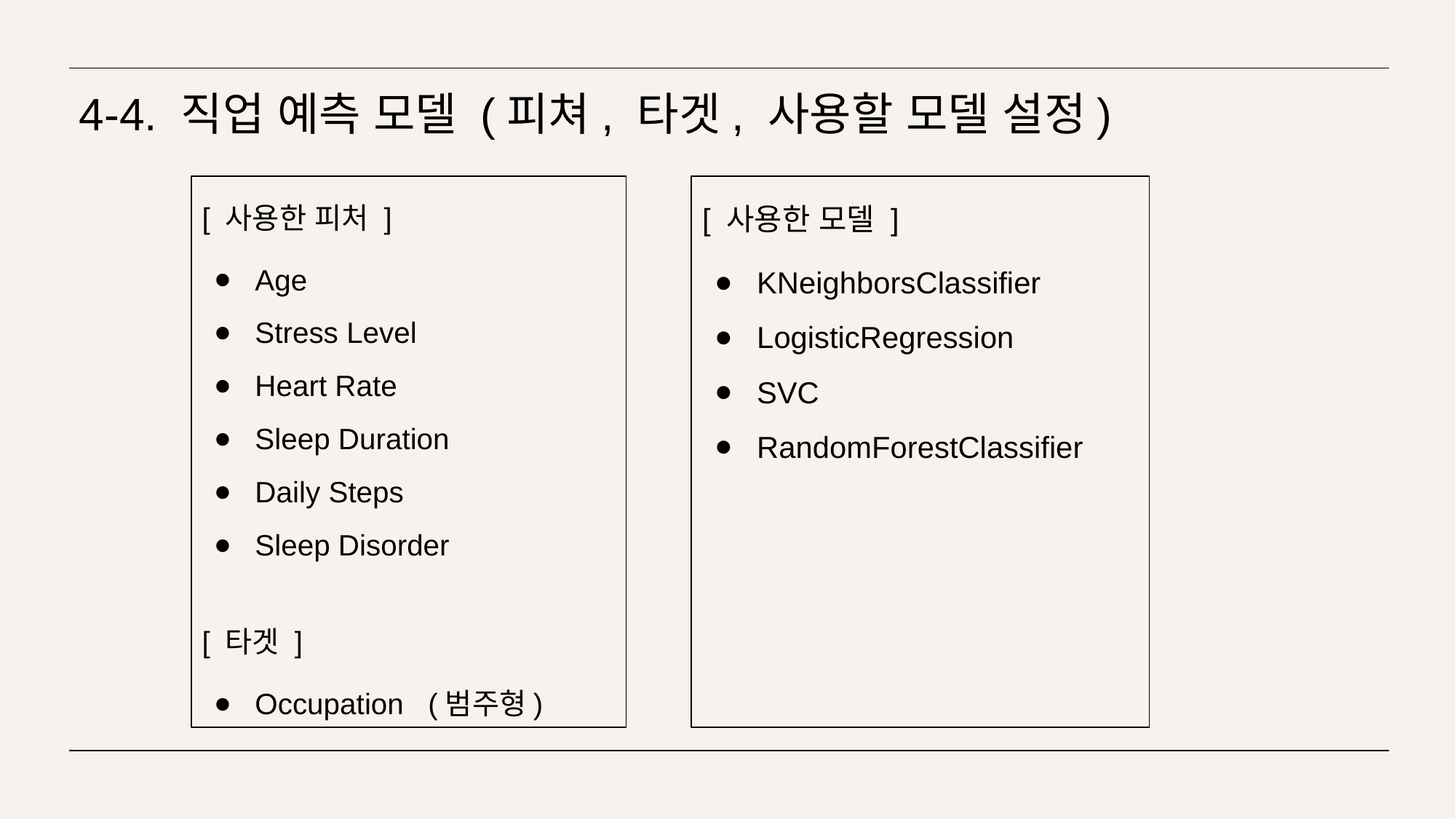

# 4-4. 직업 예측 모델 (피쳐, 타겟, 사용할 모델 설정)
[ 사용한 피처 ]
Age
Stress Level
Heart Rate
Sleep Duration
Daily Steps
Sleep Disorder

[ 타겟 ]
Occupation   (범주형)
[ 사용한 모델 ]
KNeighborsClassifier
LogisticRegression
SVC
RandomForestClassifier